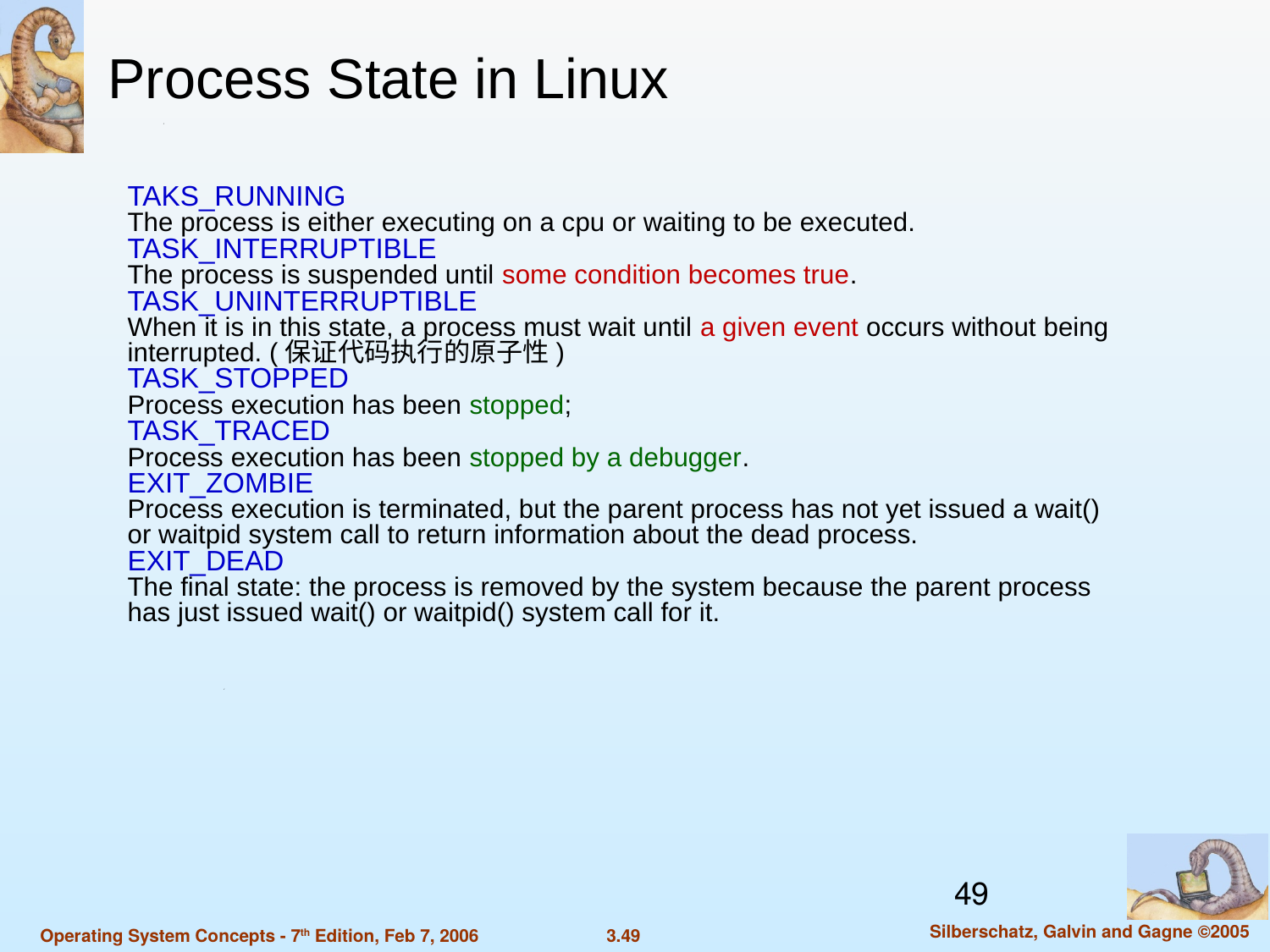

Process State in Linux
TAKS_RUNNING
The process is either executing on a cpu or waiting to be executed.
TASK_INTERRUPTIBLE
The process is suspended until some condition becomes true.
TASK_UNINTERRUPTIBLE
When it is in this state, a process must wait until a given event occurs without being interrupted. (保证代码执行的原子性)
TASK_STOPPED
Process execution has been stopped;
TASK_TRACED
Process execution has been stopped by a debugger.
EXIT_ZOMBIE
Process execution is terminated, but the parent process has not yet issued a wait() or waitpid system call to return information about the dead process.
EXIT_DEAD
The final state: the process is removed by the system because the parent process has just issued wait() or waitpid() system call for it.

49